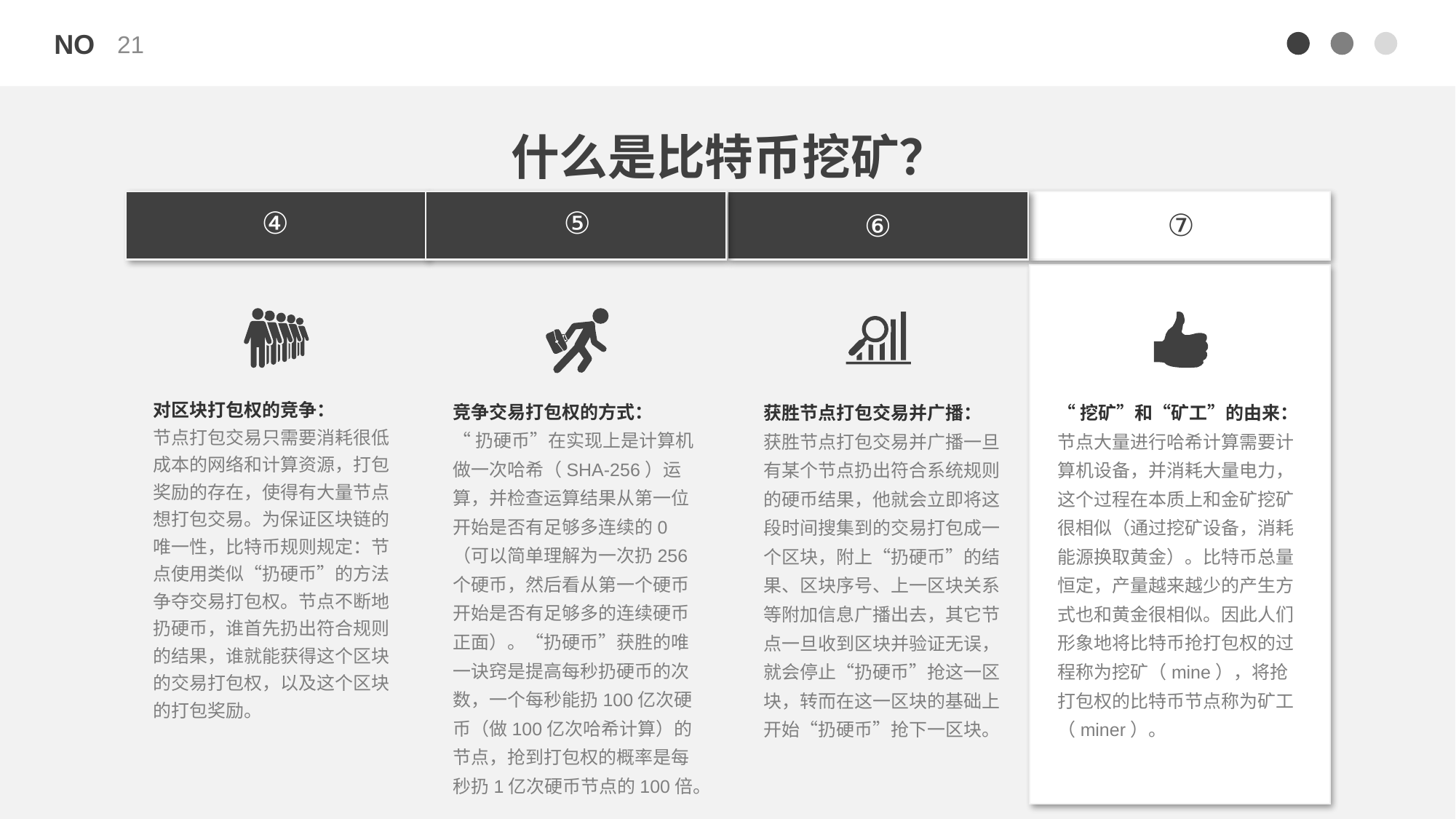

21
什么是比特币挖矿？

④
⑤
⑦
⑥

对区块打包权的竞争：
节点打包交易只需要消耗很低成本的网络和计算资源，打包奖励的存在，使得有大量节点想打包交易。为保证区块链的唯一性，比特币规则规定：节点使用类似“扔硬币”的方法争夺交易打包权。节点不断地扔硬币，谁首先扔出符合规则的结果，谁就能获得这个区块的交易打包权，以及这个区块的打包奖励。

竞争交易打包权的方式：
“扔硬币”在实现上是计算机做一次哈希（SHA-256）运算，并检查运算结果从第一位开始是否有足够多连续的0（可以简单理解为一次扔256个硬币，然后看从第一个硬币开始是否有足够多的连续硬币正面）。“扔硬币”获胜的唯一诀窍是提高每秒扔硬币的次数，一个每秒能扔100亿次硬币（做100亿次哈希计算）的节点，抢到打包权的概率是每秒扔1亿次硬币节点的100倍。

获胜节点打包交易并广播：
获胜节点打包交易并广播一旦有某个节点扔出符合系统规则的硬币结果，他就会立即将这段时间搜集到的交易打包成一个区块，附上“扔硬币”的结果、区块序号、上一区块关系等附加信息广播出去，其它节点一旦收到区块并验证无误，就会停止“扔硬币”抢这一区块，转而在这一区块的基础上开始“扔硬币”抢下一区块。
“挖矿”和“矿工”的由来：
节点大量进行哈希计算需要计算机设备，并消耗大量电力，这个过程在本质上和金矿挖矿很相似（通过挖矿设备，消耗能源换取黄金）。比特币总量恒定，产量越来越少的产生方式也和黄金很相似。因此人们形象地将比特币抢打包权的过程称为挖矿（mine），将抢打包权的比特币节点称为矿工（miner）。